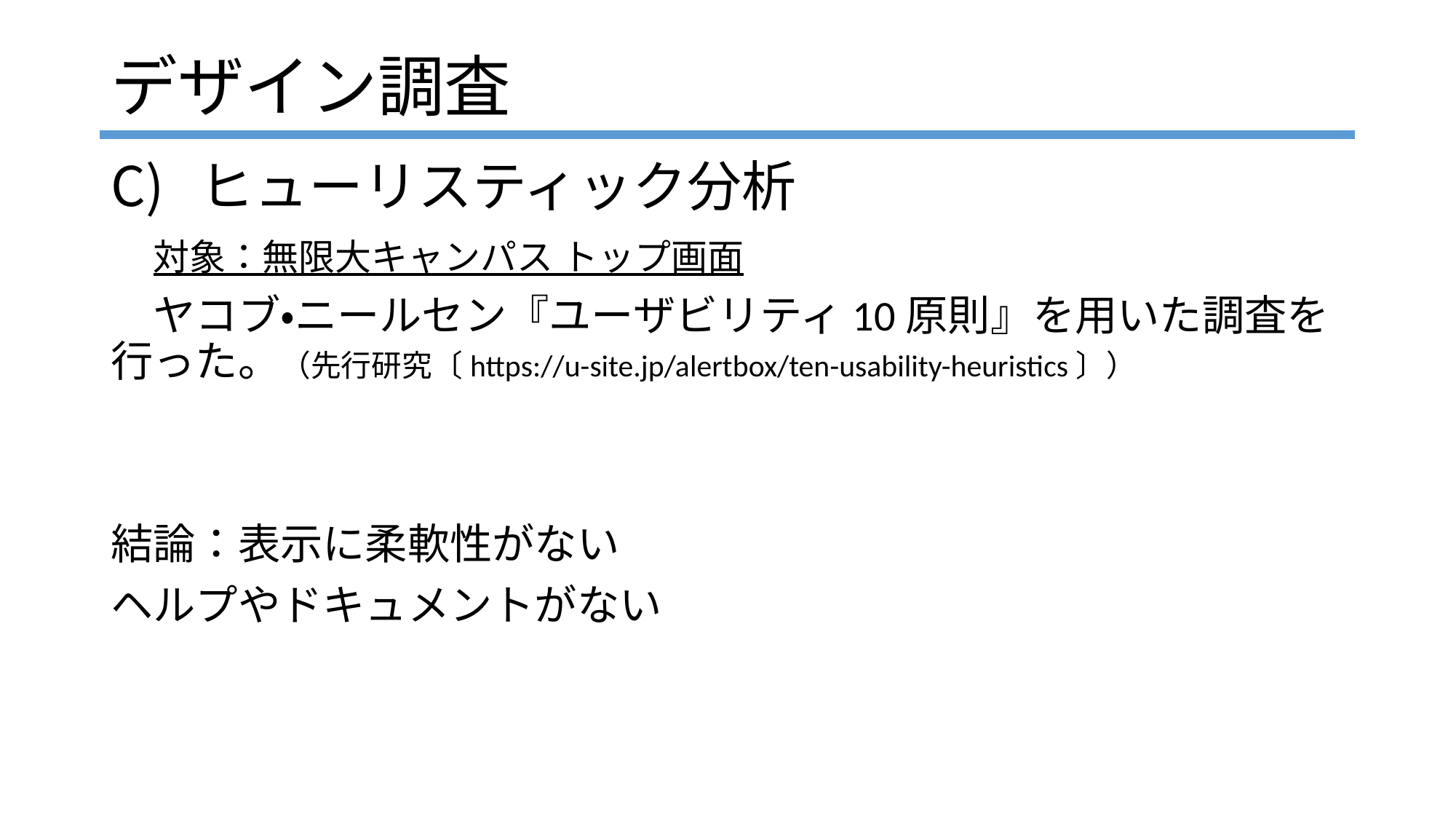

デザイン調査
ヒューリスティック分析
　対象：無限大キャンパス トップ画面
　ヤコブ・ニールセン『ユーザビリティ10原則』を用いた調査を行った。（先行研究〔https://u-site.jp/alertbox/ten-usability-heuristics〕）

結論：表示に柔軟性がない
ヘルプやドキュメントがない